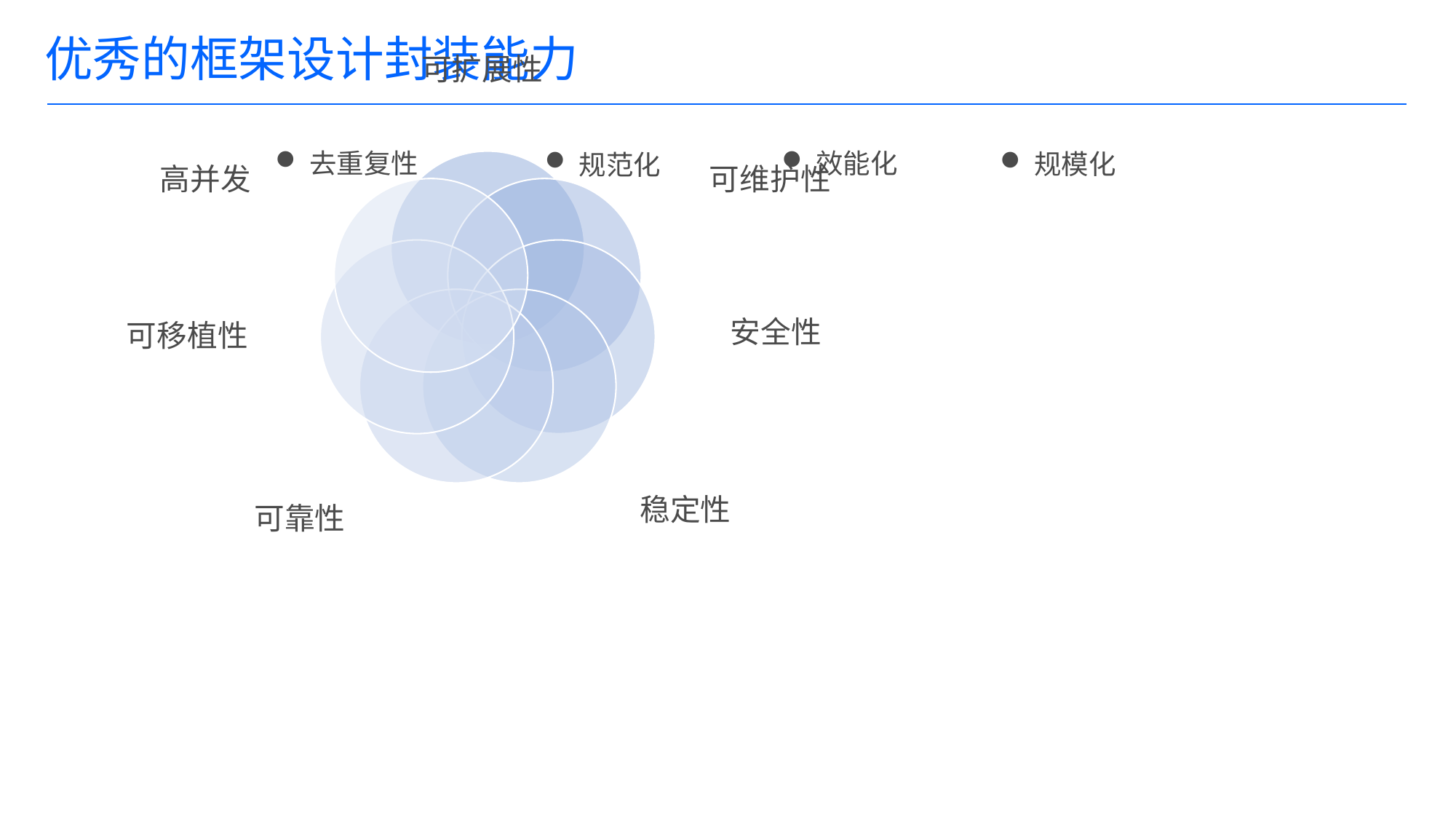

# 优秀的框架设计封装能力
效能化
去重复性
规模化
规范化
可扩展性
可维护性
安全性
稳定性
可靠性
可移植性
高并发